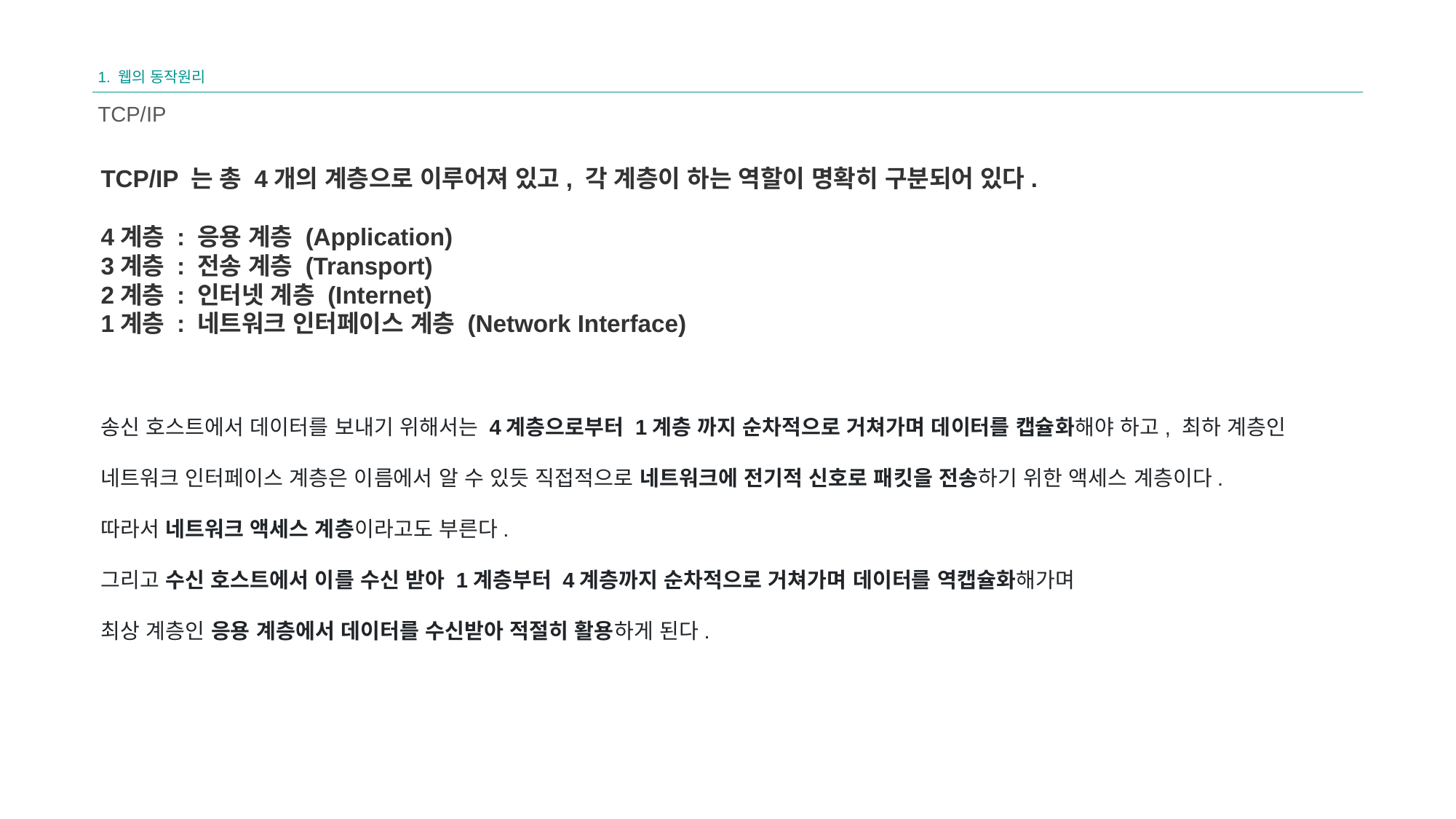

1. 웹의 동작원리
TCP/IP
TCP/IP 는 총 4개의 계층으로 이루어져 있고, 각 계층이 하는 역할이 명확히 구분되어 있다.

4계층 : 응용 계층 (Application)
3계층 : 전송 계층 (Transport)
2계층 : 인터넷 계층 (Internet)
1계층 : 네트워크 인터페이스 계층 (Network Interface)

송신 호스트에서 데이터를 보내기 위해서는 4계층으로부터 1계층 까지 순차적으로 거쳐가며 데이터를 캡슐화해야 하고, 최하 계층인
네트워크 인터페이스 계층은 이름에서 알 수 있듯 직접적으로 네트워크에 전기적 신호로 패킷을 전송하기 위한 액세스 계층이다.
따라서 네트워크 액세스 계층이라고도 부른다.
그리고 수신 호스트에서 이를 수신 받아 1계층부터 4계층까지 순차적으로 거쳐가며 데이터를 역캡슐화해가며
최상 계층인 응용 계층에서 데이터를 수신받아 적절히 활용하게 된다.